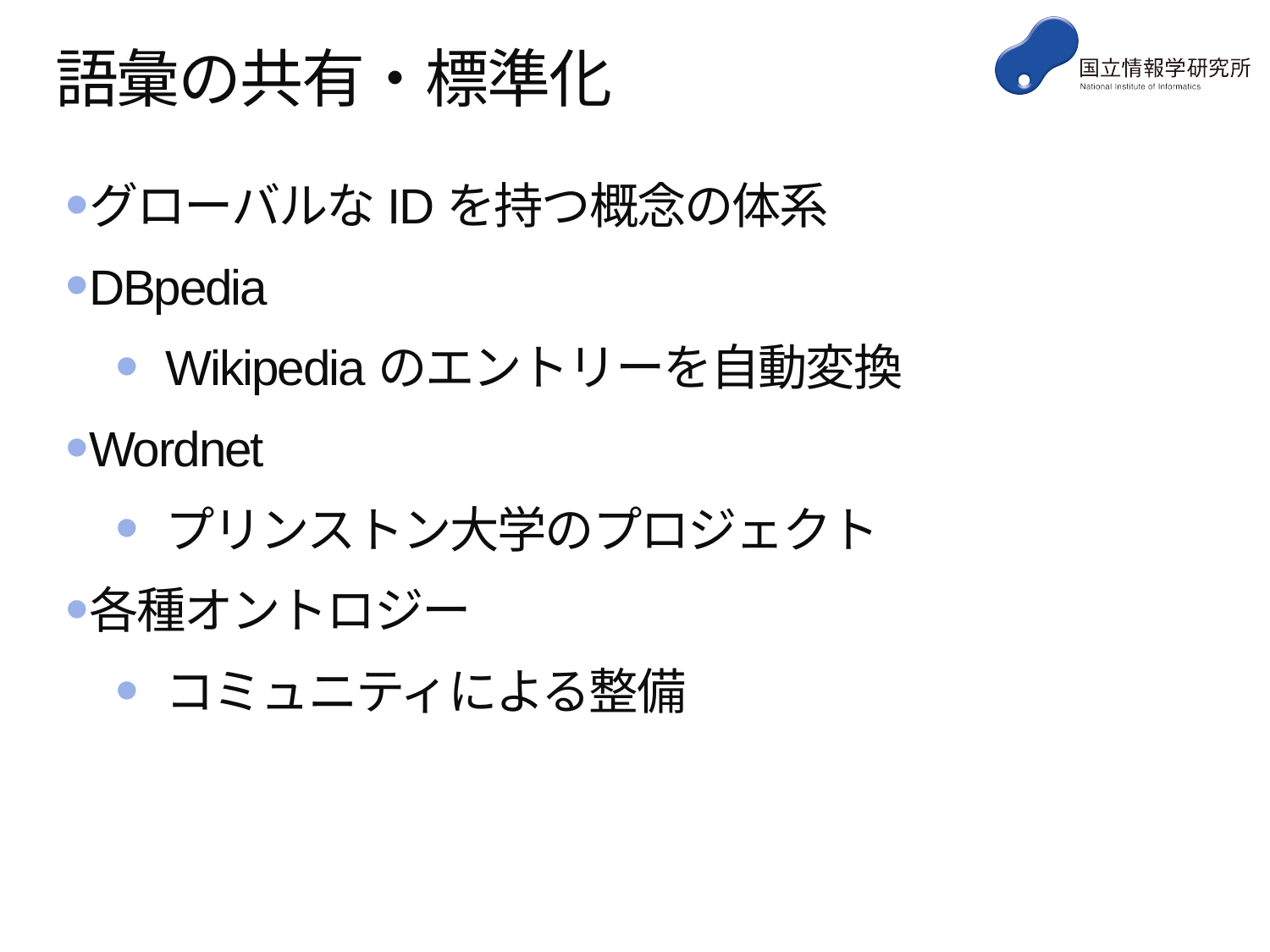

# 語彙の共有・標準化
グローバルなIDを持つ概念の体系
DBpedia
Wikipediaのエントリーを自動変換
Wordnet
プリンストン大学のプロジェクト
各種オントロジー
コミュニティによる整備